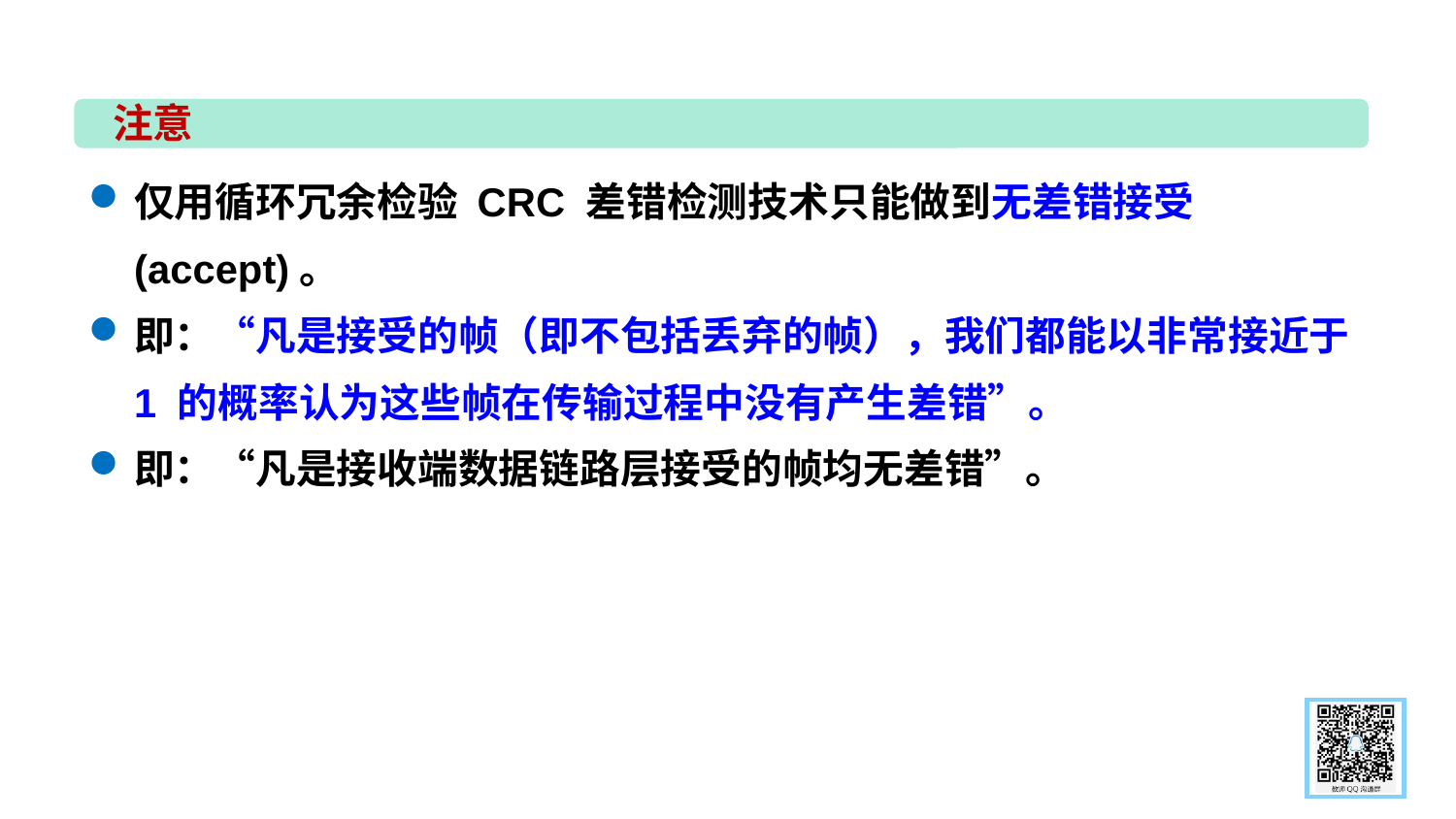

注意

仅用循环冗余检验 CRC 差错检测技术只能做到无差错接受 (accept)。
即：“凡是接受的帧（即不包括丢弃的帧），我们都能以非常接近于 1 的概率认为这些帧在传输过程中没有产生差错”。
即：“凡是接收端数据链路层接受的帧均无差错”。